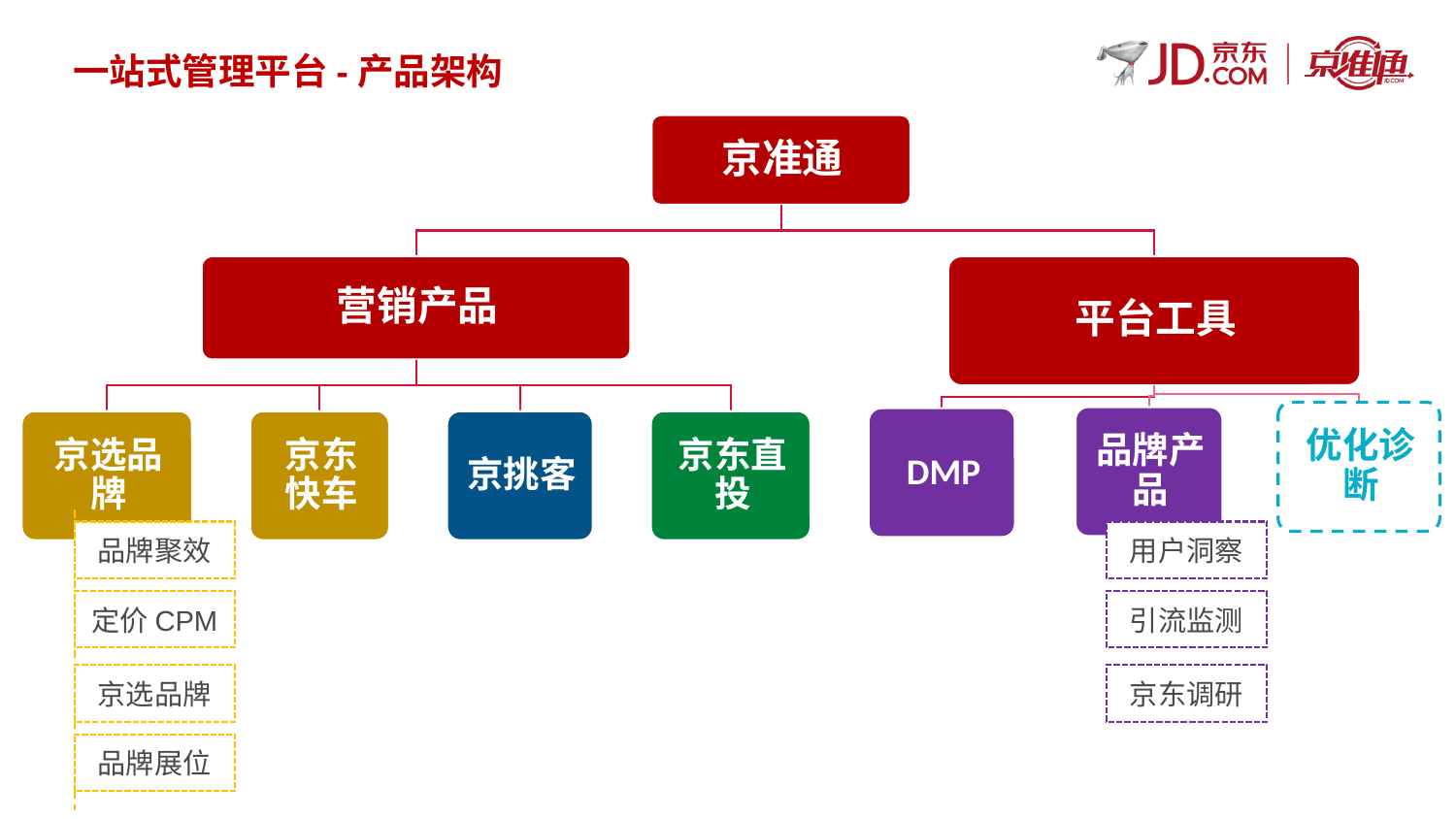

京准通
营销产品
京选品牌
京东快车
京挑客
京东直投
平台工具
DMP
品牌产品
优化诊断
一站式管理平台-产品架构
京东快车
京选品牌
京东直投
京挑客
品牌聚效
用户洞察
引流监测
定价CPM
京选品牌
京东调研
品牌展位